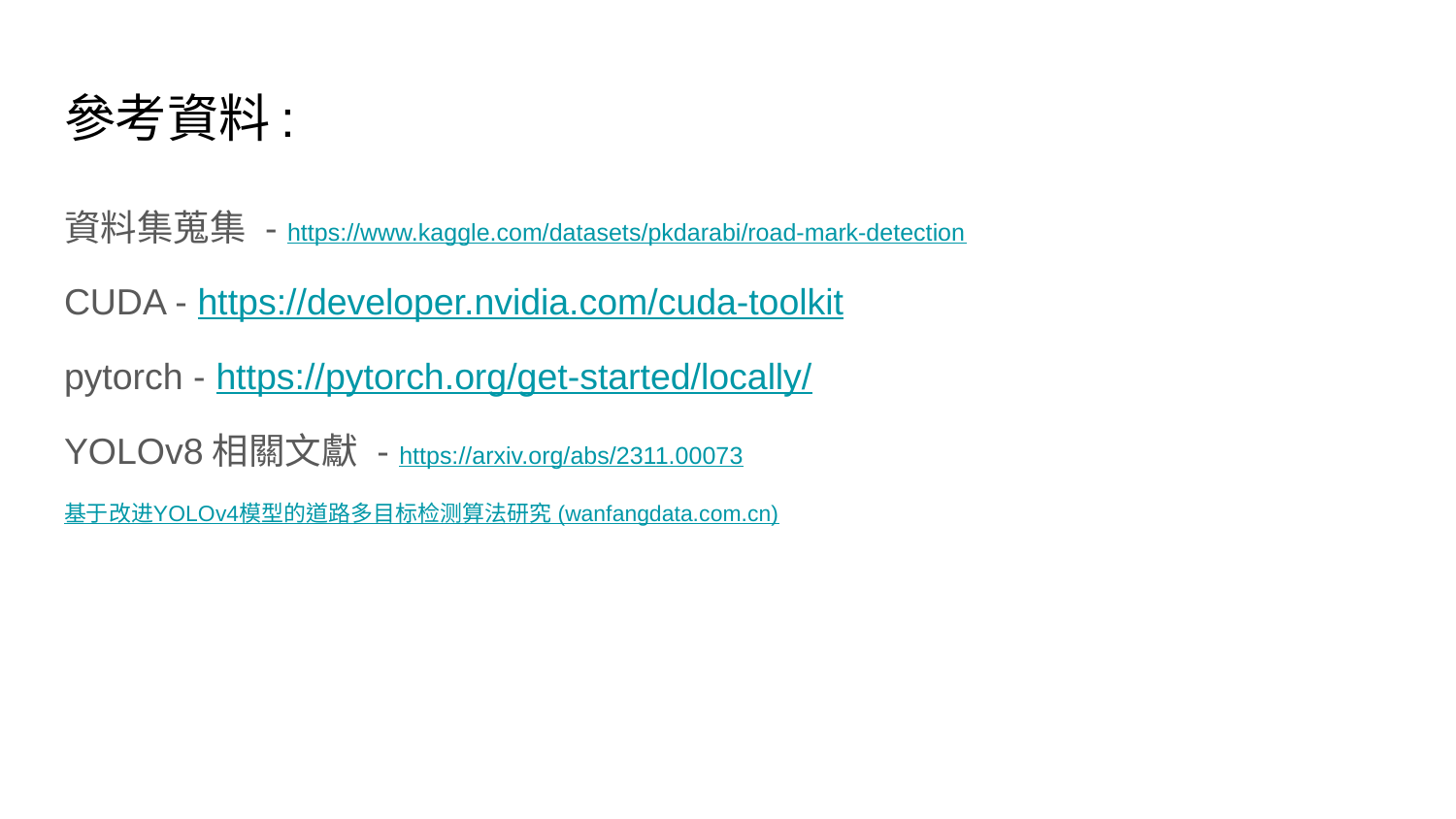

# 參考資料:
資料集蒐集 - https://www.kaggle.com/datasets/pkdarabi/road-mark-detection
CUDA - https://developer.nvidia.com/cuda-toolkit
pytorch - https://pytorch.org/get-started/locally/
YOLOv8相關文獻 - https://arxiv.org/abs/2311.00073
基于改进YOLOv4模型的道路多目标检测算法研究 (wanfangdata.com.cn)